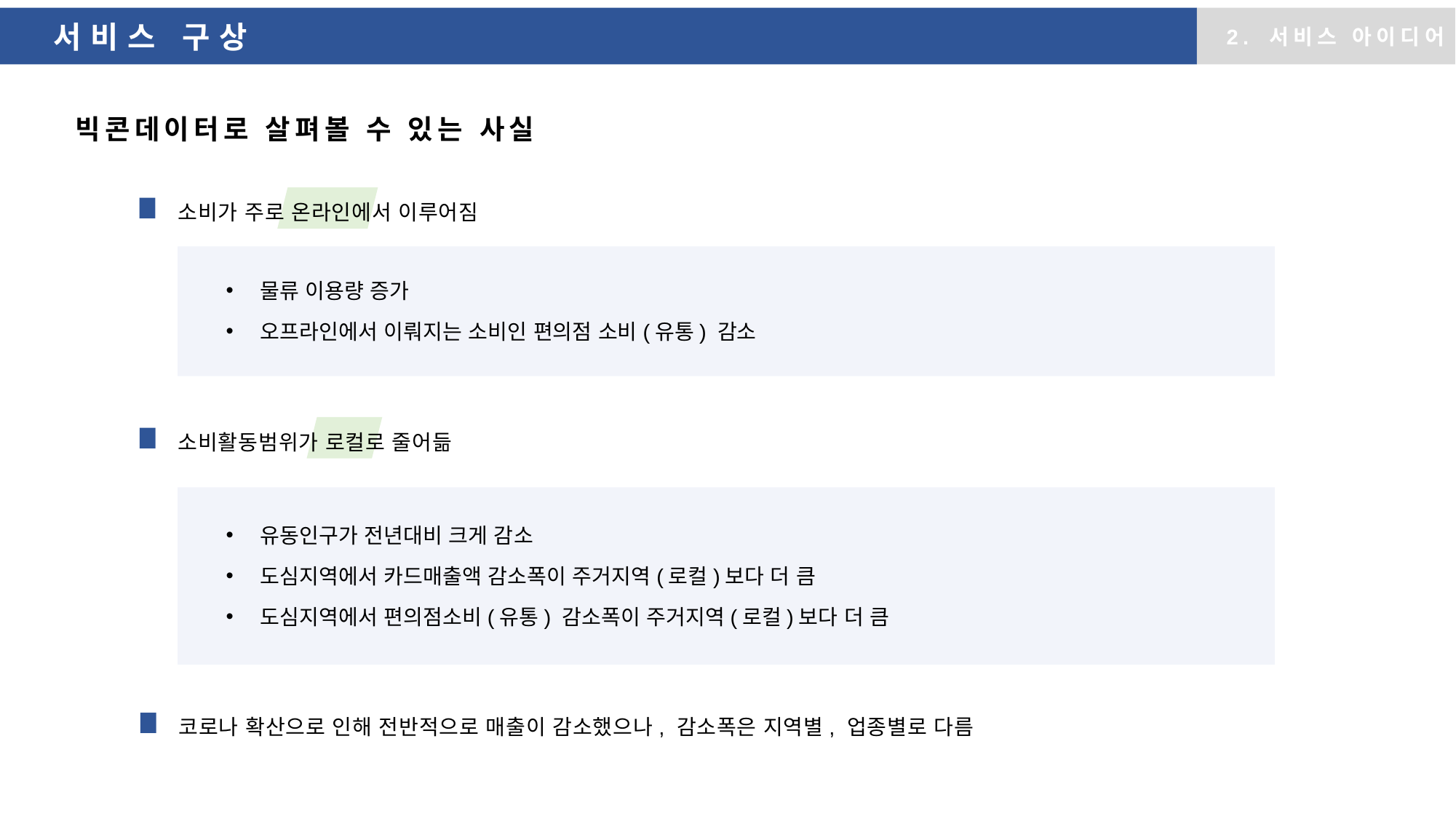

서비스 구상
2. 서비스 아이디어
빅콘데이터로 살펴볼 수 있는 사실
소비가 주로 온라인에서 이루어짐

물류 이용량 증가
오프라인에서 이뤄지는 소비인 편의점 소비(유통) 감소
소비활동범위가 로컬로 줄어듦

유동인구가 전년대비 크게 감소
도심지역에서 카드매출액 감소폭이 주거지역(로컬)보다 더 큼
도심지역에서 편의점소비(유통) 감소폭이 주거지역(로컬)보다 더 큼
코로나 확산으로 인해 전반적으로 매출이 감소했으나, 감소폭은 지역별, 업종별로 다름